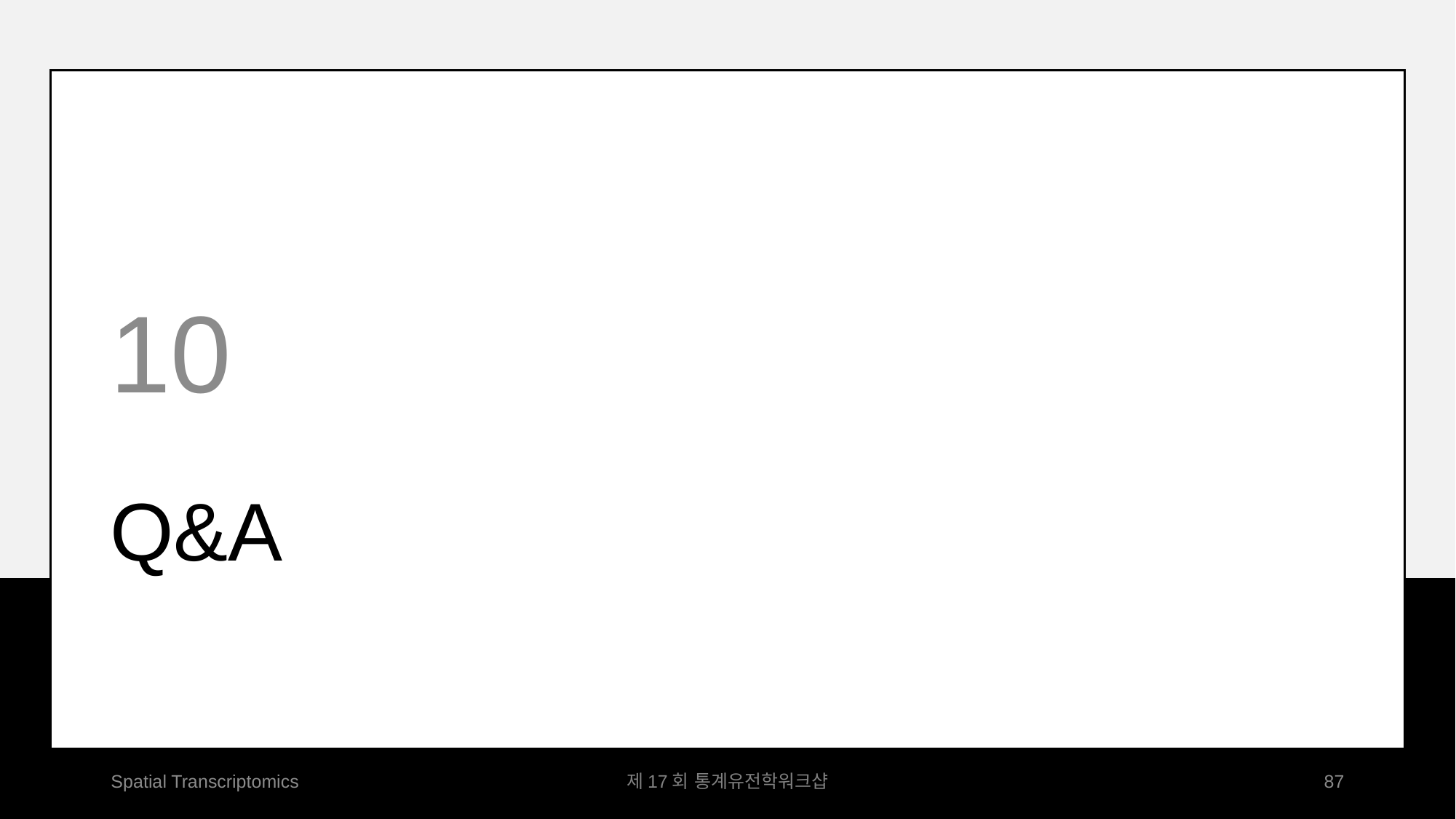

10
Q&A
Spatial Transcriptomics
제17회 통계유전학워크샵
87